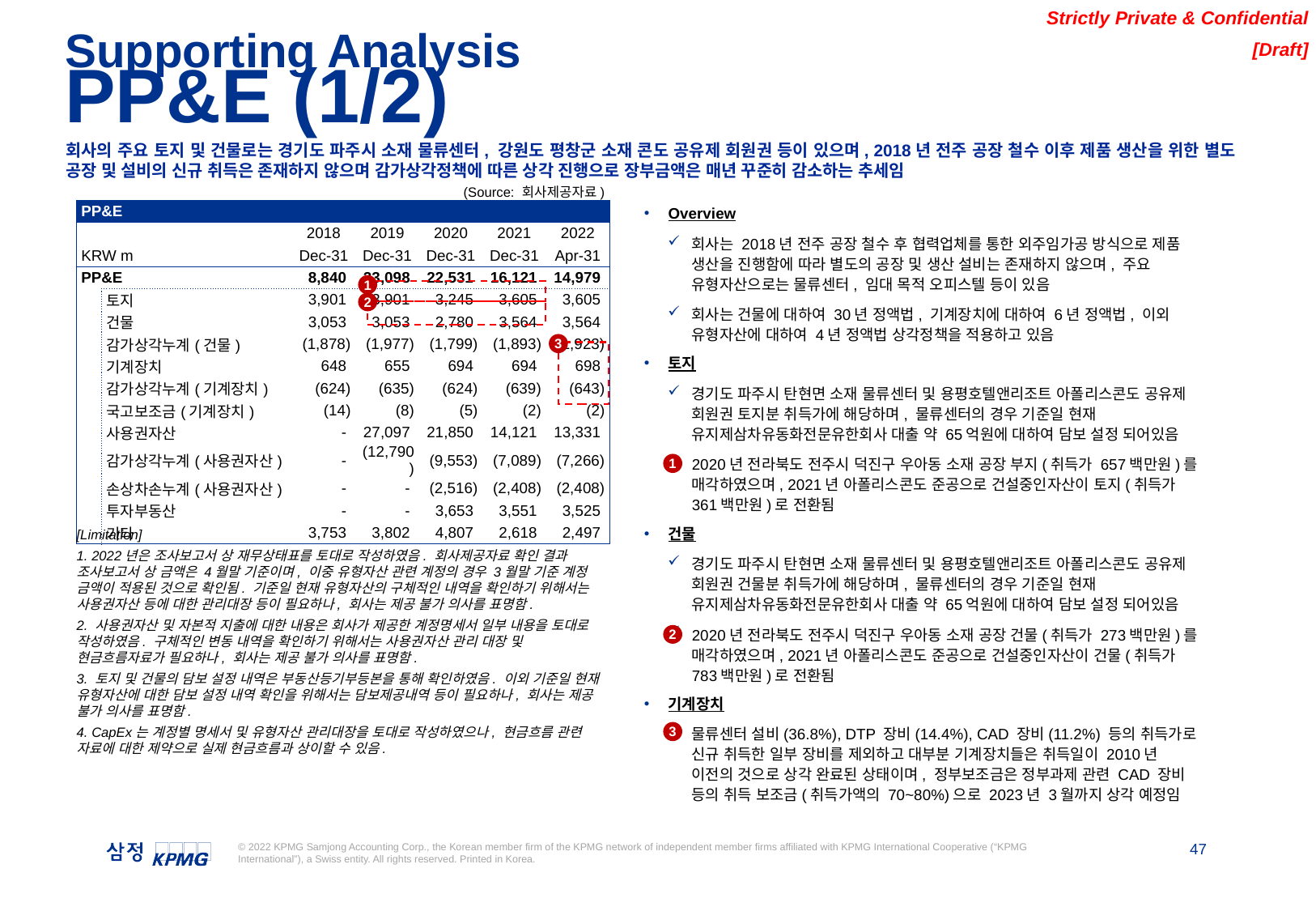

Supporting Analysis
PP&E (1/2)
회사의 주요 토지 및 건물로는 경기도 파주시 소재 물류센터, 강원도 평창군 소재 콘도 공유제 회원권 등이 있으며, 2018년 전주 공장 철수 이후 제품 생산을 위한 별도 공장 및 설비의 신규 취득은 존재하지 않으며 감가상각정책에 따른 상각 진행으로 장부금액은 매년 꾸준히 감소하는 추세임
(Source: 회사제공자료)
Overview
회사는 2018년 전주 공장 철수 후 협력업체를 통한 외주임가공 방식으로 제품 생산을 진행함에 따라 별도의 공장 및 생산 설비는 존재하지 않으며, 주요 유형자산으로는 물류센터, 임대 목적 오피스텔 등이 있음
회사는 건물에 대하여 30년 정액법, 기계장치에 대하여 6년 정액법, 이외 유형자산에 대하여 4년 정액법 상각정책을 적용하고 있음
토지
경기도 파주시 탄현면 소재 물류센터 및 용평호텔앤리조트 아폴리스콘도 공유제 회원권 토지분 취득가에 해당하며, 물류센터의 경우 기준일 현재 유지제삼차유동화전문유한회사 대출 약 65억원에 대하여 담보 설정 되어있음
2020년 전라북도 전주시 덕진구 우아동 소재 공장 부지(취득가 657백만원)를 매각하였으며, 2021년 아폴리스콘도 준공으로 건설중인자산이 토지(취득가 361백만원)로 전환됨
건물
경기도 파주시 탄현면 소재 물류센터 및 용평호텔앤리조트 아폴리스콘도 공유제 회원권 건물분 취득가에 해당하며, 물류센터의 경우 기준일 현재 유지제삼차유동화전문유한회사 대출 약 65억원에 대하여 담보 설정 되어있음
2020년 전라북도 전주시 덕진구 우아동 소재 공장 건물(취득가 273백만원)를 매각하였으며, 2021년 아폴리스콘도 준공으로 건설중인자산이 건물(취득가 783백만원)로 전환됨
기계장치
물류센터 설비(36.8%), DTP 장비(14.4%), CAD 장비(11.2%) 등의 취득가로 신규 취득한 일부 장비를 제외하고 대부분 기계장치들은 취득일이 2010년 이전의 것으로 상각 완료된 상태이며, 정부보조금은 정부과제 관련 CAD 장비 등의 취득 보조금(취득가액의 70~80%)으로 2023년 3월까지 상각 예정임

| PP&E |  |  |  |  |  |  |  |
| --- | --- | --- | --- | --- | --- | --- | --- |
|  |  |  | 2018 | 2019 | 2020 | 2021 | 2022 |
| KRW m |  |  | Dec-31 | Dec-31 | Dec-31 | Dec-31 | Apr-31 |
| PP&E |  |  | 8,840 | 23,098 | 22,531 | 16,121 | 14,979 |
|  | 토지 |  | 3,901 | 3,901 | 3,245 | 3,605 | 3,605 |
|  | 건물 |  | 3,053 | 3,053 | 2,780 | 3,564 | 3,564 |
|  | 감가상각누계(건물) |  | (1,878) | (1,977) | (1,799) | (1,893) | (1,923) |
|  | 기계장치 |  | 648 | 655 | 694 | 694 | 698 |
|  | 감가상각누계(기계장치) |  | (624) | (635) | (624) | (639) | (643) |
|  | 국고보조금(기계장치) |  | (14) | (8) | (5) | (2) | (2) |
|  | 사용권자산 |  | - | 27,097 | 21,850 | 14,121 | 13,331 |
|  | 감가상각누계(사용권자산) |  | - | (12,790) | (9,553) | (7,089) | (7,266) |
|  | 손상차손누계(사용권자산) |  | - | - | (2,516) | (2,408) | (2,408) |
|  | 투자부동산 |  | - | - | 3,653 | 3,551 | 3,525 |
|  | 기타 |  | 3,753 | 3,802 | 4,807 | 2,618 | 2,497 |
1

2

3

1
[Limitation]
1. 2022년은 조사보고서 상 재무상태표를 토대로 작성하였음. 회사제공자료 확인 결과 조사보고서 상 금액은 4월말 기준이며, 이중 유형자산 관련 계정의 경우 3월말 기준 계정 금액이 적용된 것으로 확인됨. 기준일 현재 유형자산의 구체적인 내역을 확인하기 위해서는 사용권자산 등에 대한 관리대장 등이 필요하나, 회사는 제공 불가 의사를 표명함.
2. 사용권자산 및 자본적 지출에 대한 내용은 회사가 제공한 계정명세서 일부 내용을 토대로 작성하였음. 구체적인 변동 내역을 확인하기 위해서는 사용권자산 관리 대장 및 현금흐름자료가 필요하나, 회사는 제공 불가 의사를 표명함.
3. 토지 및 건물의 담보 설정 내역은 부동산등기부등본을 통해 확인하였음. 이외 기준일 현재 유형자산에 대한 담보 설정 내역 확인을 위해서는 담보제공내역 등이 필요하나, 회사는 제공 불가 의사를 표명함.
4. CapEx는 계정별 명세서 및 유형자산 관리대장을 토대로 작성하였으나, 현금흐름 관련 자료에 대한 제약으로 실제 현금흐름과 상이할 수 있음.
2
3